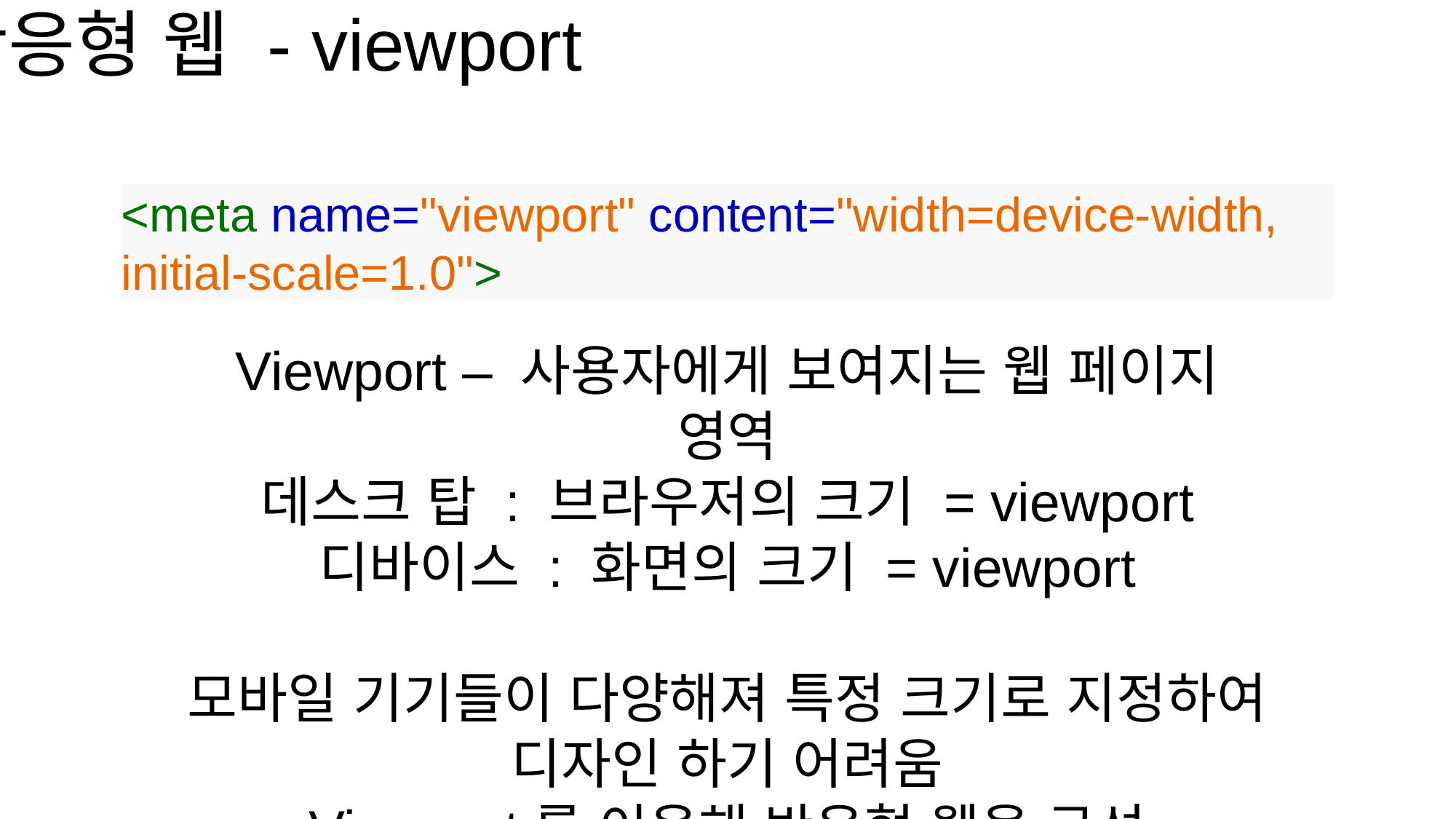

반응형 웹 - viewport
<meta name="viewport" content="width=device-width, initial-scale=1.0">
Viewport – 사용자에게 보여지는 웹 페이지 영역
데스크 탑 : 브라우저의 크기 = viewport
디바이스 : 화면의 크기 = viewport

모바일 기기들이 다양해져 특정 크기로 지정하여 디자인 하기 어려움
Viewport를 이용해 반응형 웹을 구성